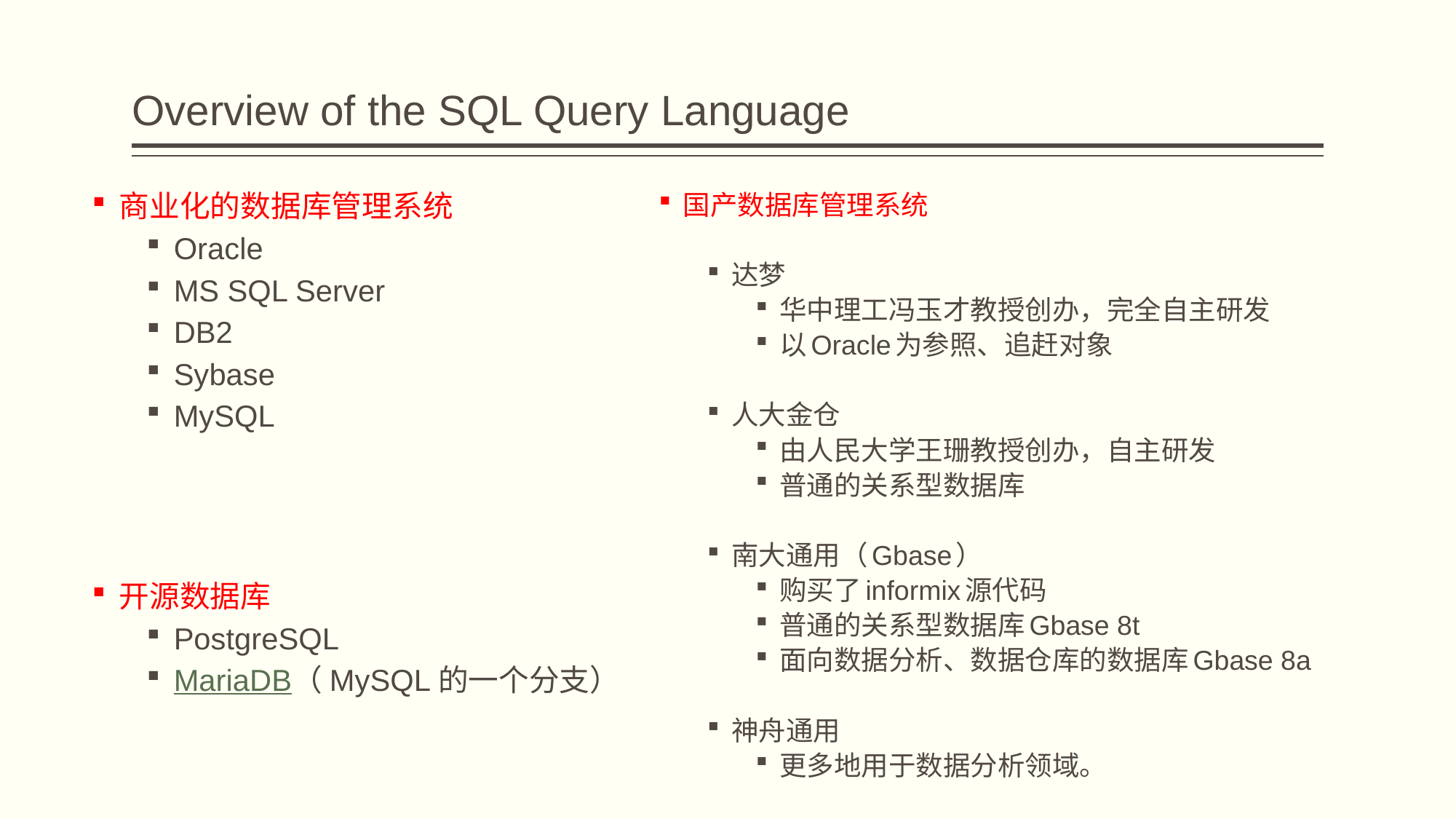

# Overview of the SQL Query Language
商业化的数据库管理系统
Oracle
MS SQL Server
DB2
Sybase
MySQL

开源数据库
PostgreSQL
MariaDB（MySQL的一个分支）
国产数据库管理系统

达梦
华中理工冯玉才教授创办，完全自主研发
以Oracle为参照、追赶对象

人大金仓
由人民大学王珊教授创办，自主研发
普通的关系型数据库

南大通用（Gbase）
购买了informix源代码
普通的关系型数据库Gbase 8t
面向数据分析、数据仓库的数据库Gbase 8a

神舟通用
更多地用于数据分析领域。